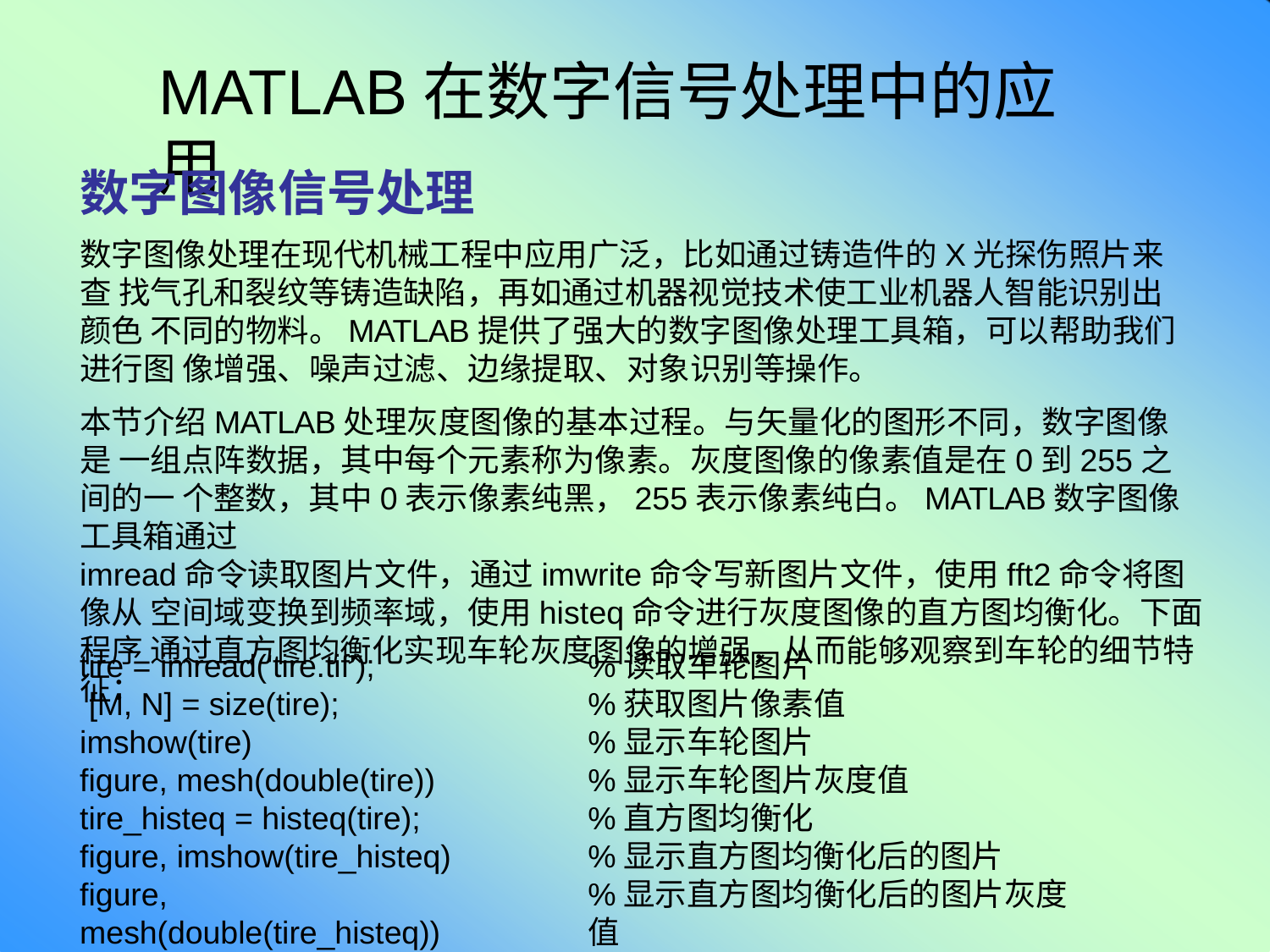

# MATLAB在数字信号处理中的应用
数字图像信号处理
数字图像处理在现代机械工程中应用广泛，比如通过铸造件的X光探伤照片来查 找气孔和裂纹等铸造缺陷，再如通过机器视觉技术使工业机器人智能识别出颜色 不同的物料。MATLAB提供了强大的数字图像处理工具箱，可以帮助我们进行图 像增强、噪声过滤、边缘提取、对象识别等操作。
本节介绍MATLAB处理灰度图像的基本过程。与矢量化的图形不同，数字图像是 一组点阵数据，其中每个元素称为像素。灰度图像的像素值是在0到255之间的一 个整数，其中0表示像素纯黑，255表示像素纯白。MATLAB数字图像工具箱通过
imread命令读取图片文件，通过imwrite命令写新图片文件，使用fft2命令将图像从 空间域变换到频率域，使用histeq命令进行灰度图像的直方图均衡化。下面程序 通过直方图均衡化实现车轮灰度图像的增强，从而能够观察到车轮的细节特征：
tire = imread('tire.tif');  [M, N] = size(tire);  imshow(tire)
figure, mesh(double(tire))  tire_histeq = histeq(tire);  figure, imshow(tire_histeq)
figure, mesh(double(tire_histeq))
%读取车轮图片
%获取图片像素值
%显示车轮图片
%显示车轮图片灰度值
%直方图均衡化
%显示直方图均衡化后的图片
%显示直方图均衡化后的图片灰度值